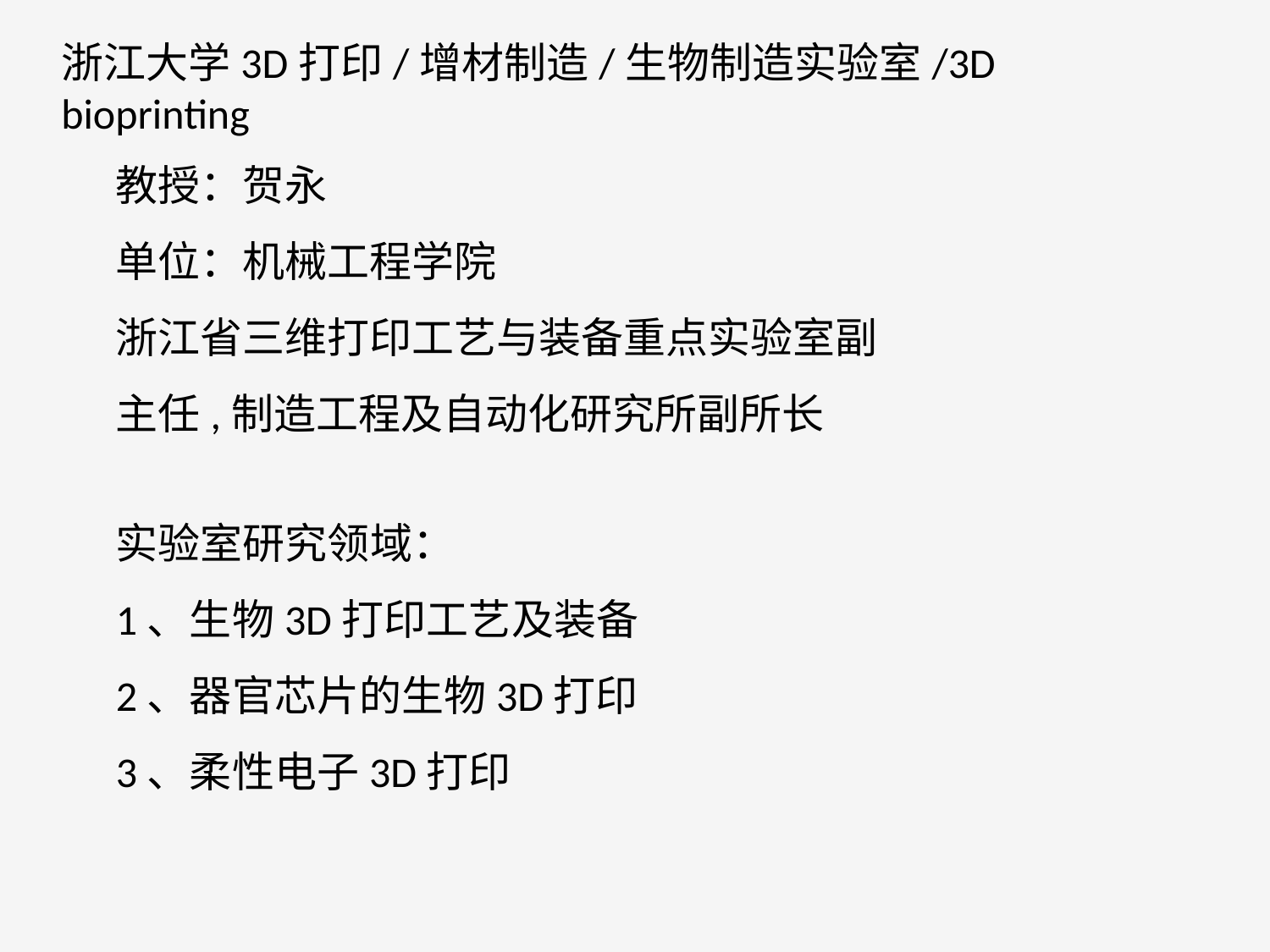

浙江大学3D打印/增材制造/生物制造实验室/3D bioprinting
教授：贺永
单位：机械工程学院
浙江省三维打印工艺与装备重点实验室副主任,制造工程及自动化研究所副所长
实验室研究领域：
1、生物3D打印工艺及装备
2、器官芯片的生物3D打印
3、柔性电子3D打印